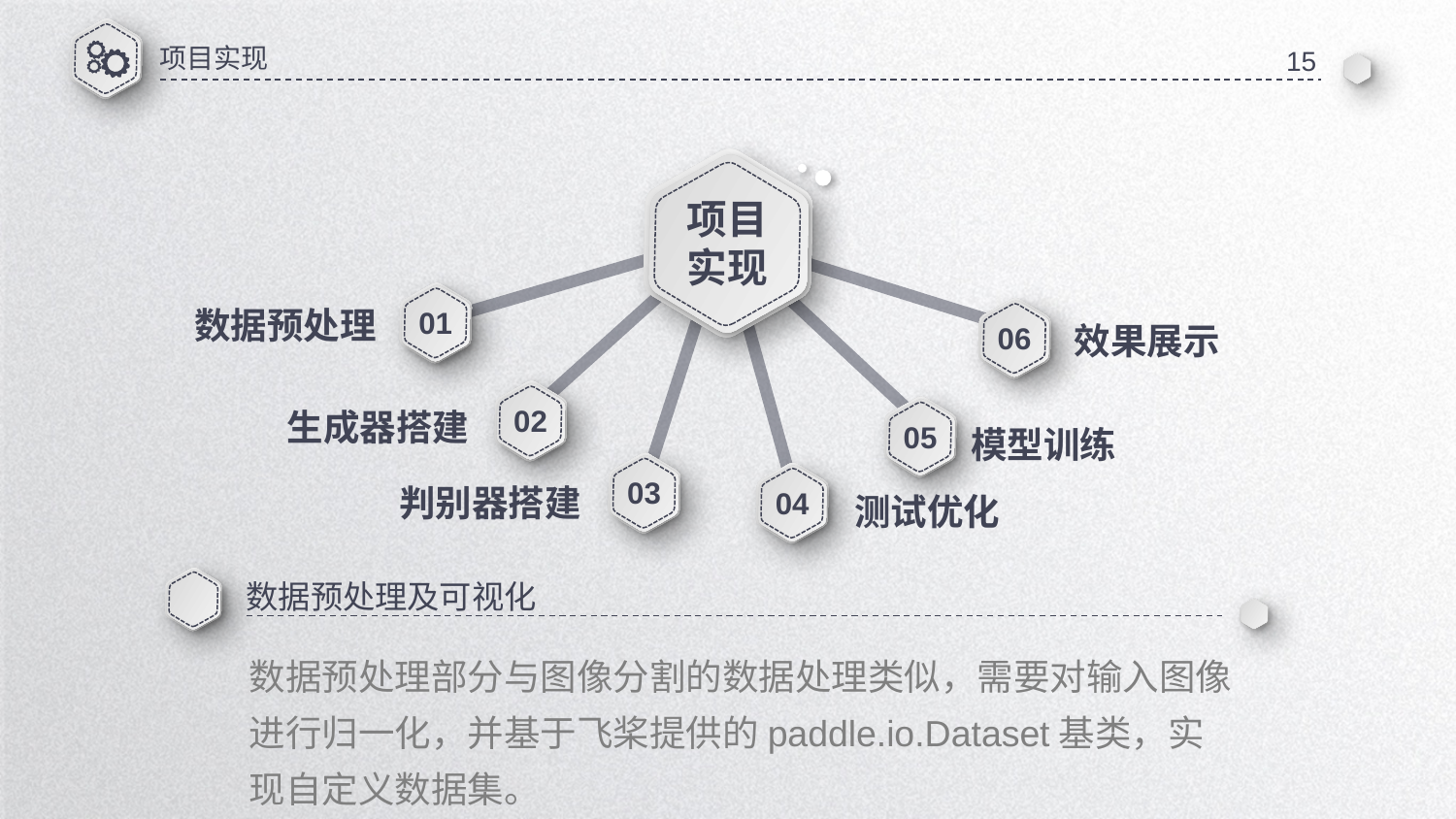

项目实现
15

项目
实现

01
数据预处理

06
效果展示

02
生成器搭建

05
模型训练

03

04
判别器搭建
测试优化

数据预处理及可视化

数据预处理部分与图像分割的数据处理类似，需要对输入图像进行归一化，并基于飞桨提供的paddle.io.Dataset基类，实现自定义数据集。